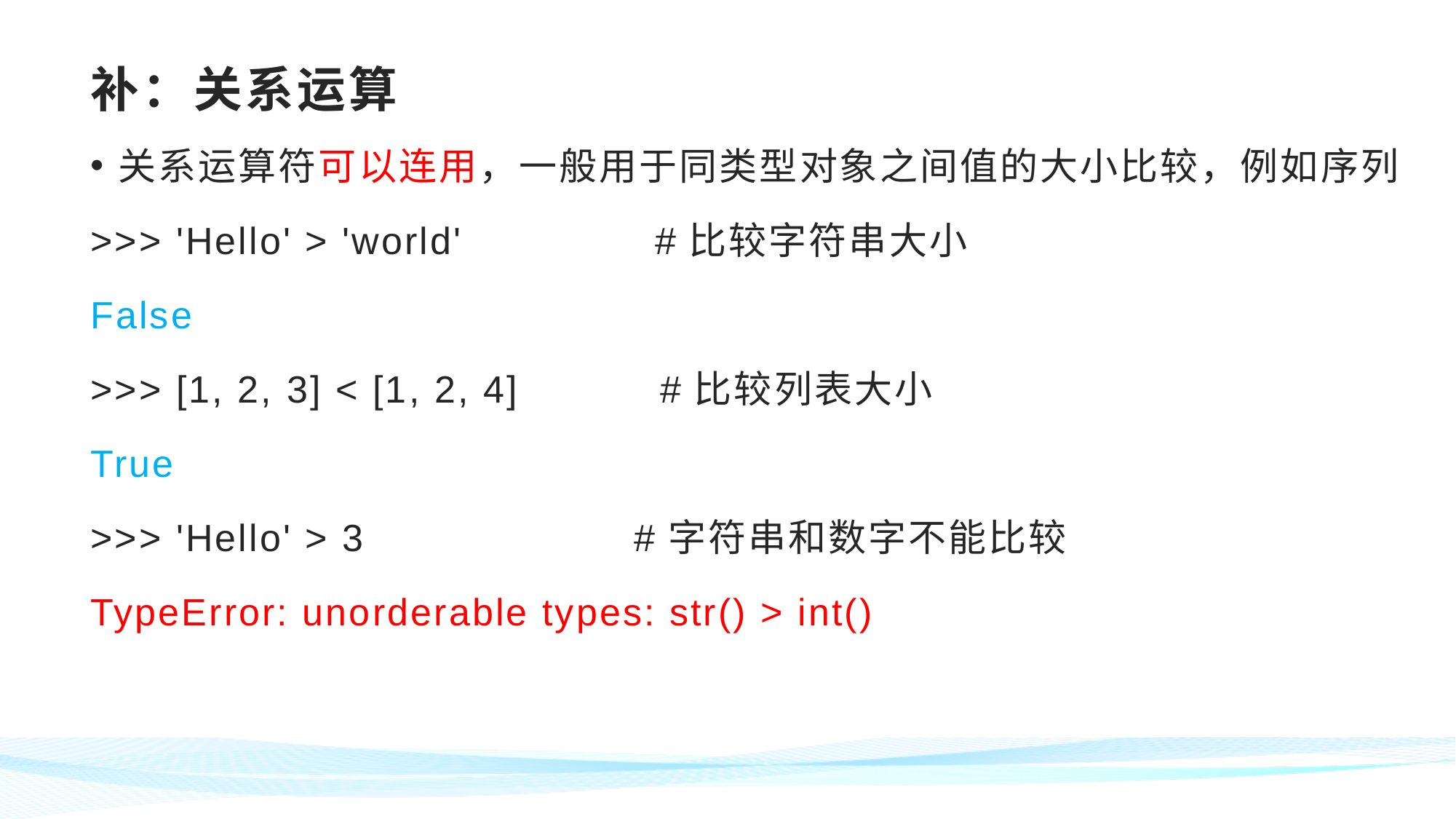

# 补：关系运算
关系运算符可以连用，一般用于同类型对象之间值的大小比较，例如序列
>>> 'Hello' > 'world'               #比较字符串大小
False
>>> [1, 2, 3] < [1, 2, 4]           #比较列表大小
True
>>> 'Hello' > 3                     #字符串和数字不能比较
TypeError: unorderable types: str() > int()